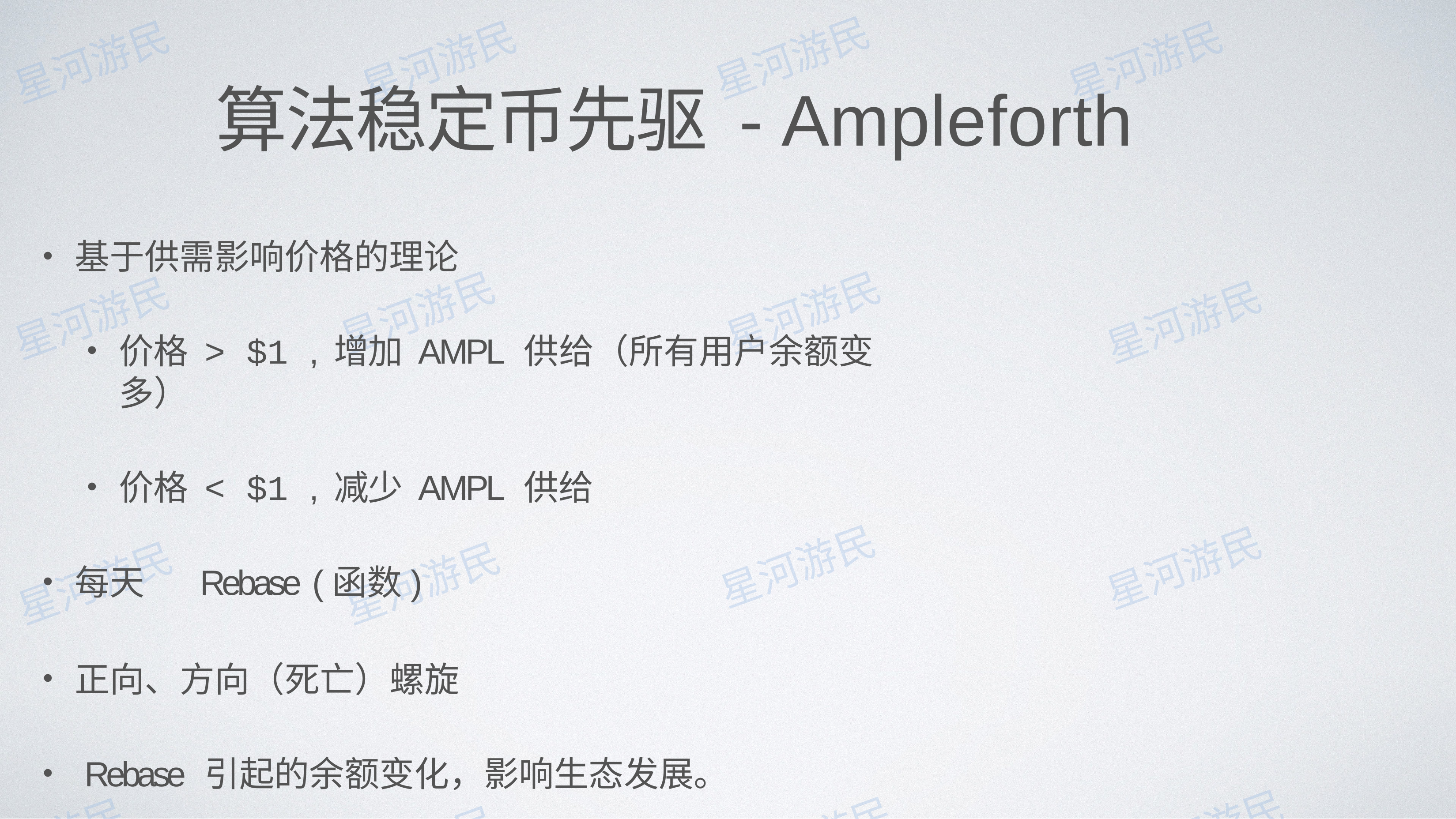

# 算法稳定币先驱 - Ampleforth
基于供需影响价格的理论
价格 > $1 , 增加 AMPL 供给（所有⽤户余额变多）
价格 < $1 , 减少 AMPL 供给
每天	Rebase (函数)

正向、⽅向（死亡）螺旋
Rebase 引起的余额变化，影响⽣态发展。